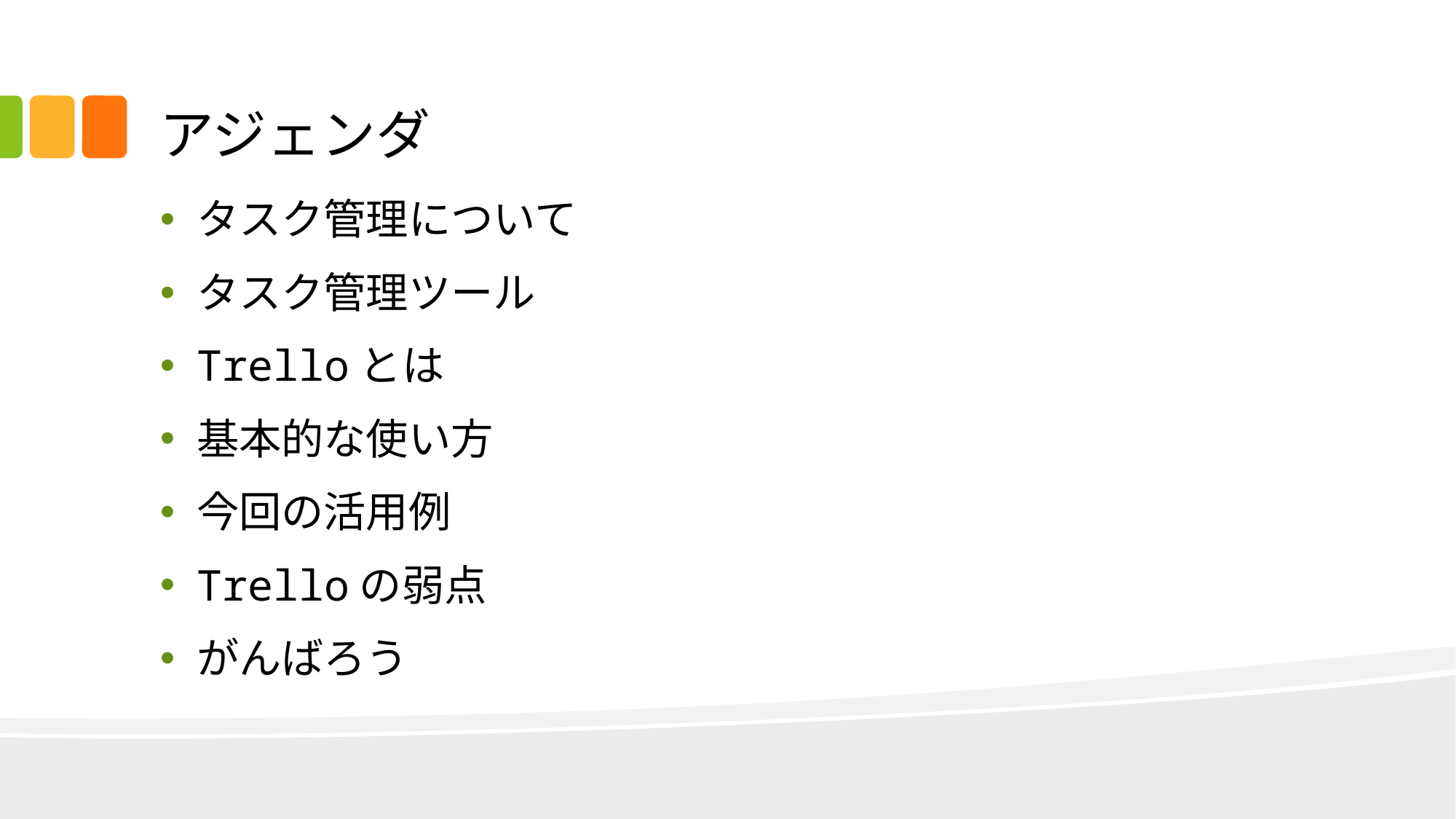

# アジェンダ
タスク管理について
タスク管理ツール
Trelloとは
基本的な使い方
今回の活用例
Trelloの弱点
がんばろう